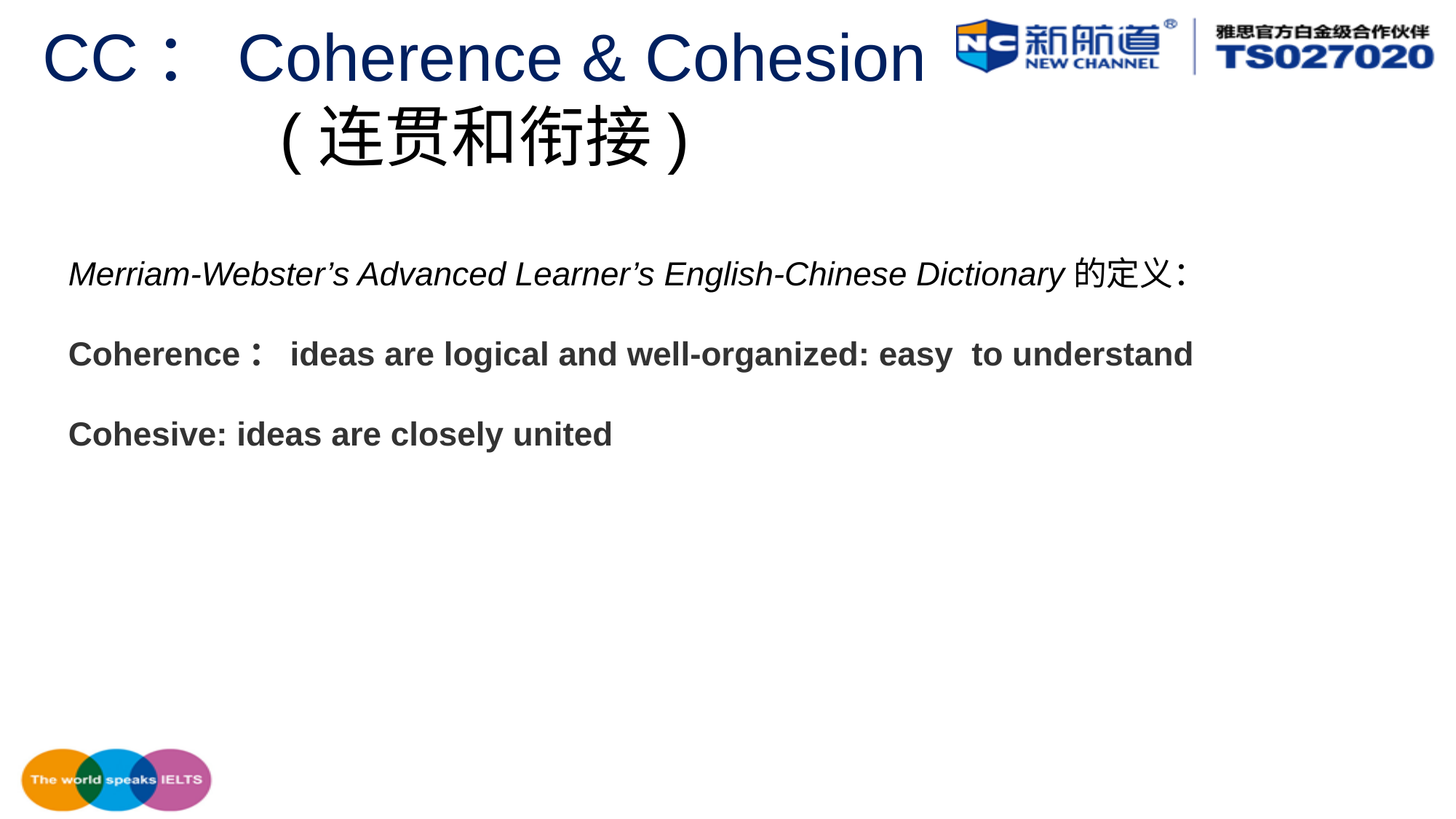

CC：Coherence & Cohesion
(连贯和衔接)
Merriam-Webster’s Advanced Learner’s English-Chinese Dictionary的定义：

Coherence：ideas are logical and well-organized: easy  to understand

Cohesive: ideas are closely united